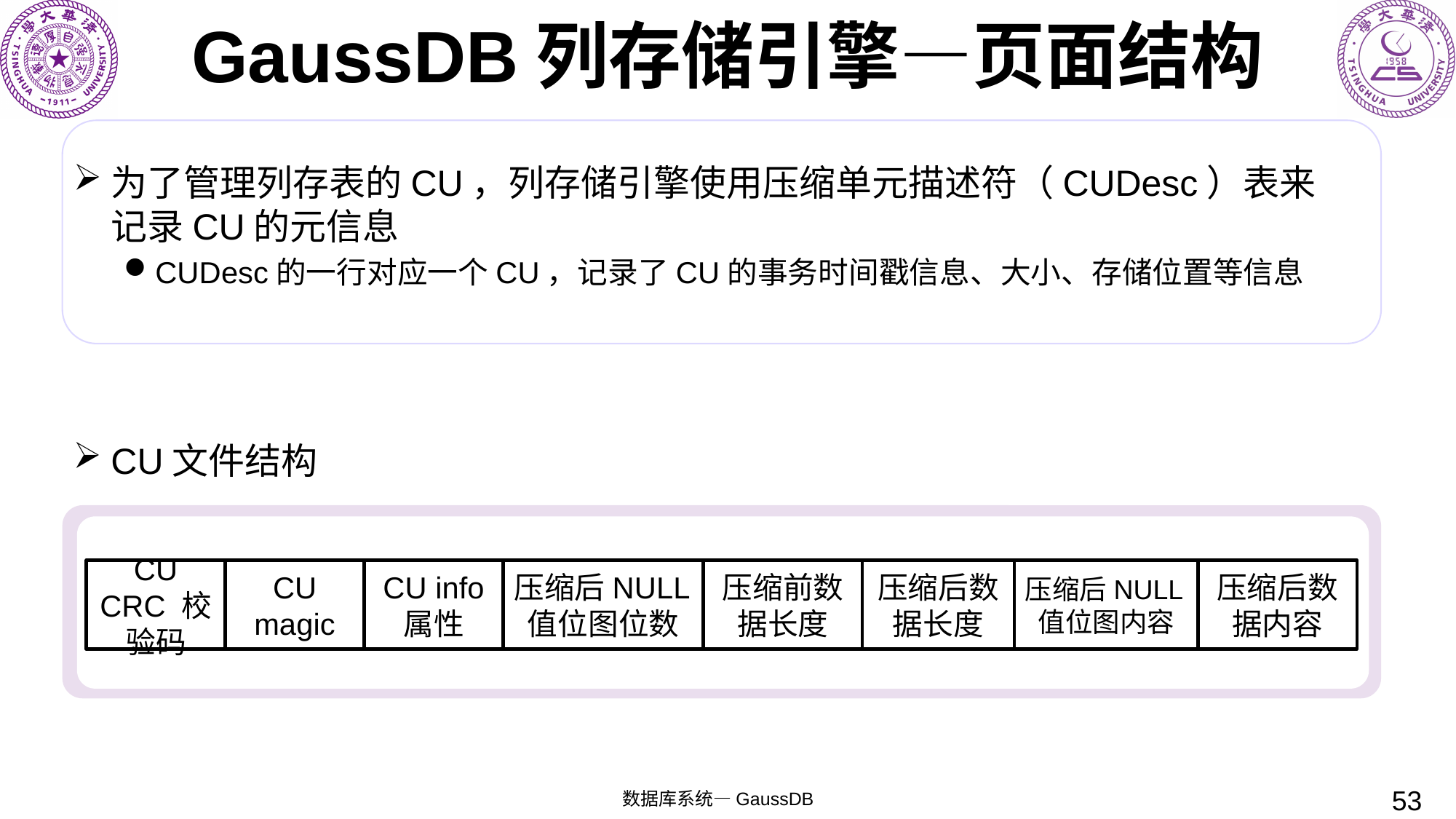

# GaussDB列存储引擎—页面结构

为了管理列存表的CU，列存储引擎使用压缩单元描述符（CUDesc）表来记录CU的元信息
CUDesc的一行对应一个CU，记录了CU的事务时间戳信息、大小、存储位置等信息

CU文件结构

CU CRC 校验码
CU magic
CU info 属性
压缩后NULL值位图位数
压缩前数据长度
压缩后数据长度
压缩后NULL值位图内容
压缩后数据内容
53
数据库系统—GaussDB